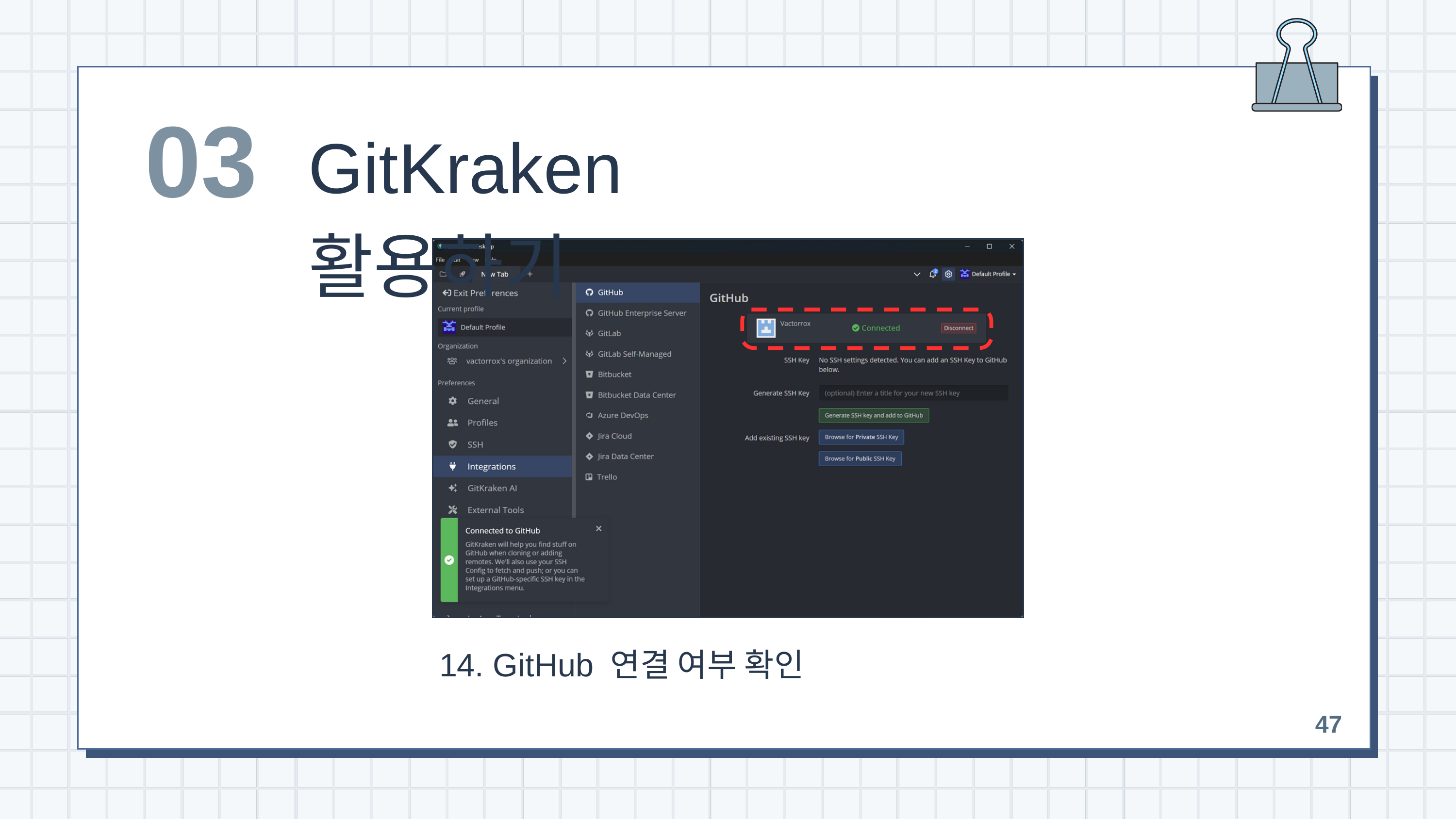

03
GitKraken 활용하기

   14. GitHub 연결 여부 확인
47